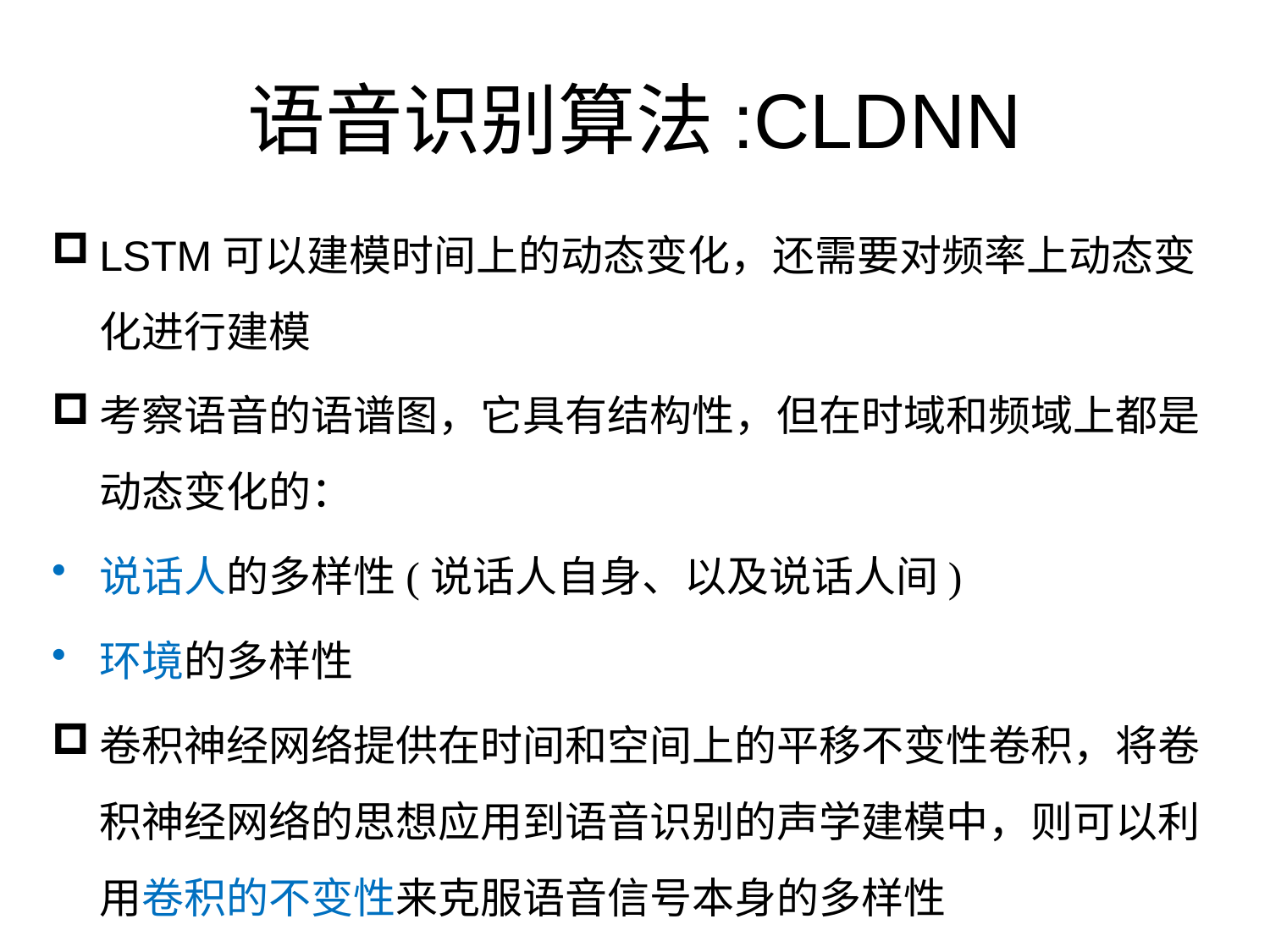

# 语音识别算法:CLDNN
LSTM可以建模时间上的动态变化，还需要对频率上动态变化进行建模
考察语音的语谱图，它具有结构性，但在时域和频域上都是动态变化的：
说话人的多样性(说话人自身、以及说话人间)
环境的多样性
卷积神经网络提供在时间和空间上的平移不变性卷积，将卷积神经网络的思想应用到语音识别的声学建模中，则可以利用卷积的不变性来克服语音信号本身的多样性